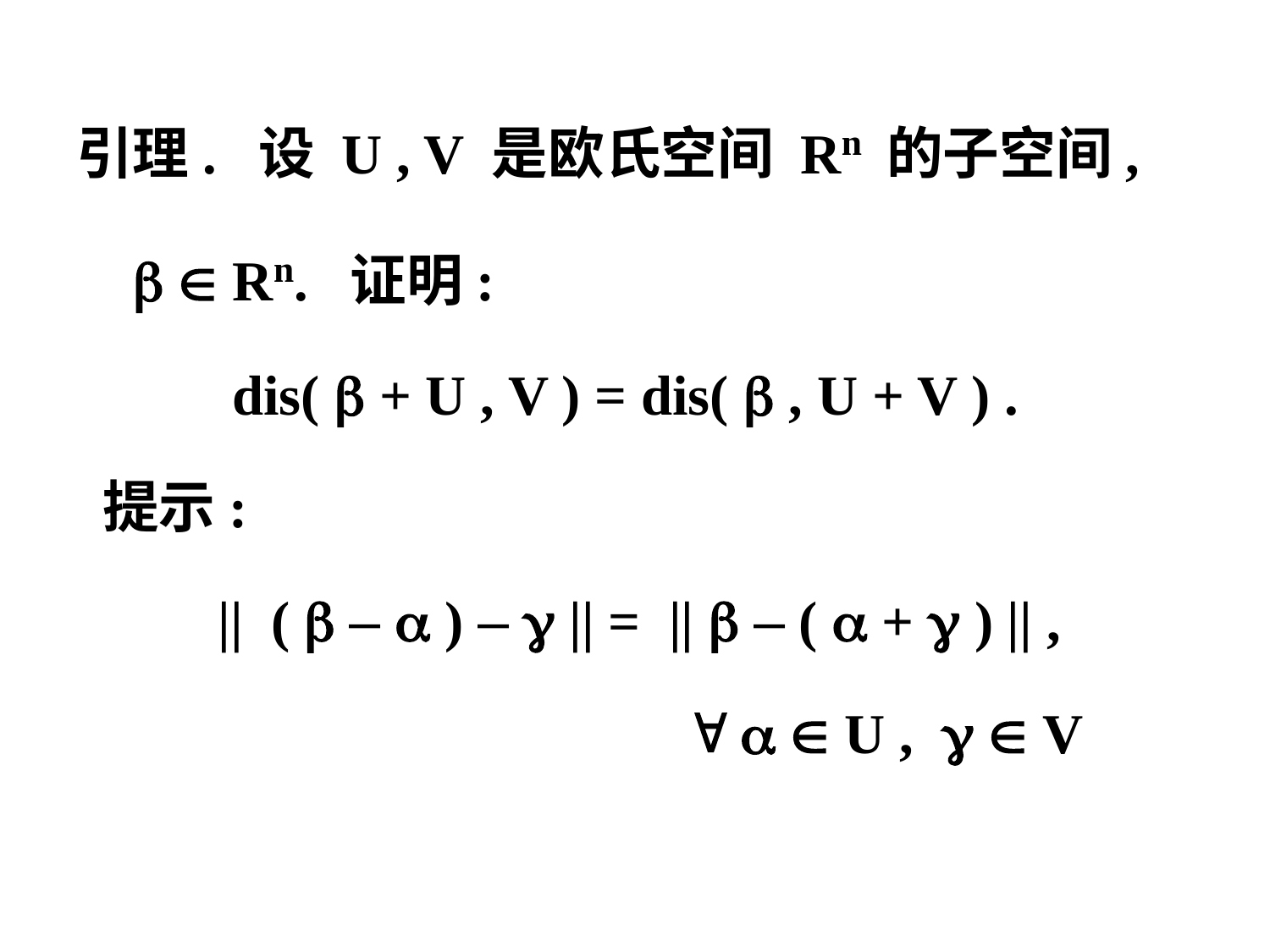

引理.  设 U , V 是欧氏空间 Rn 的子空间,
    β ∈ Rn.  证明:
           dis( β + U , V ) = dis( β , U + V ) .
 提示:
          ||  ( β – α ) – γ || =  || β – ( α + γ ) || ,
                                           ∀ α ∈ U ,  γ ∈ V